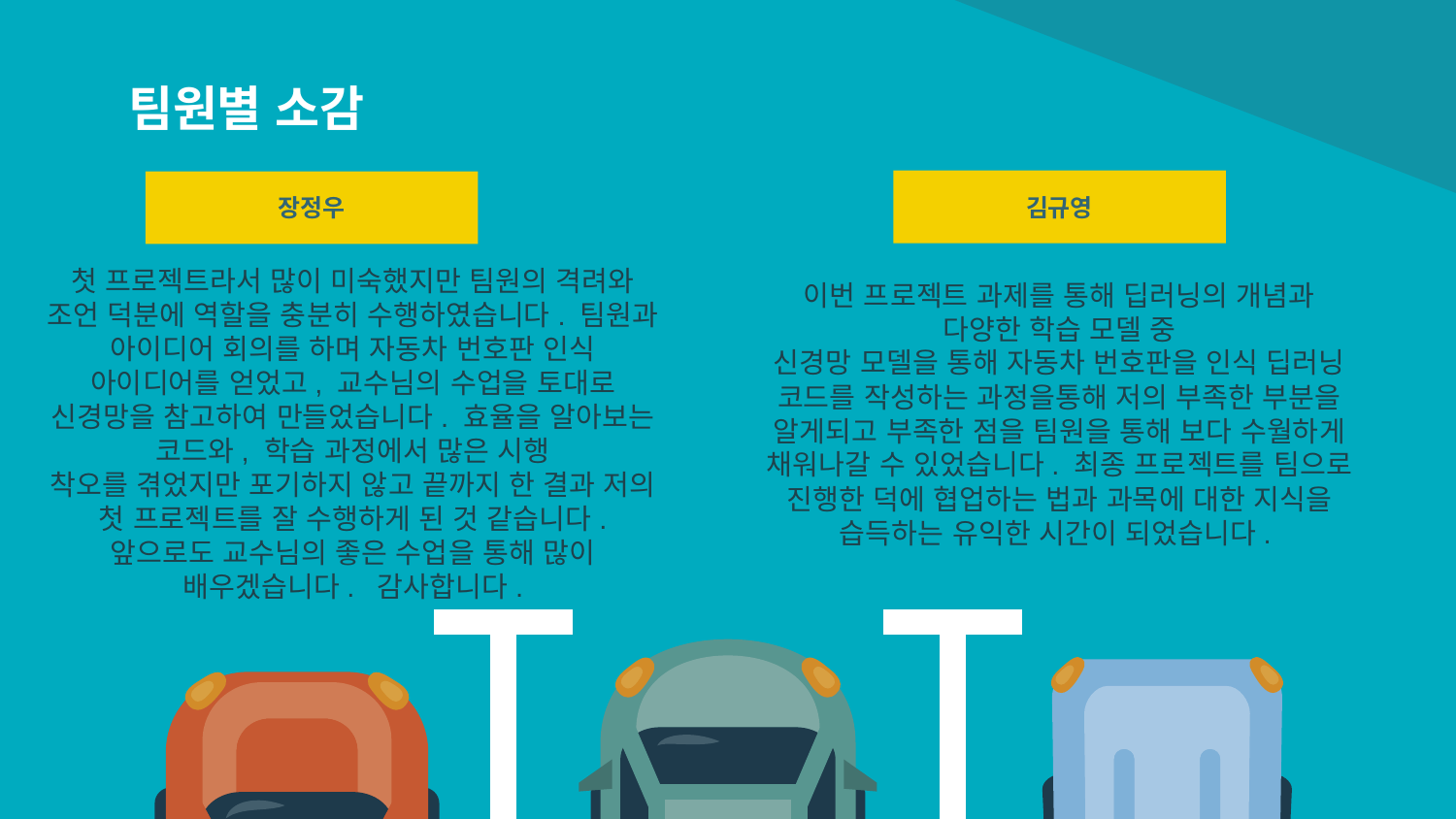

# 팀원별 소감
김규영
장정우

이번 프로젝트 과제를 통해 딥러닝의 개념과 다양한 학습 모델 중
신경망 모델을 통해 자동차 번호판을 인식 딥러닝 코드를 작성하는 과정을통해 저의 부족한 부분을 알게되고 부족한 점을 팀원을 통해 보다 수월하게 채워나갈 수 있었습니다. 최종 프로젝트를 팀으로 진행한 덕에 협업하는 법과 과목에 대한 지식을 습득하는 유익한 시간이 되었습니다.

첫 프로젝트라서 많이 미숙했지만 팀원의 격려와 조언 덕분에 역할을 충분히 수행하였습니다. 팀원과 아이디어 회의를 하며 자동차 번호판 인식 아이디어를 얻었고, 교수님의 수업을 토대로 신경망을 참고하여 만들었습니다. 효율을 알아보는 코드와, 학습 과정에서 많은 시행
착오를 겪었지만 포기하지 않고 끝까지 한 결과 저의 첫 프로젝트를 잘 수행하게 된 것 같습니다.
앞으로도 교수님의 좋은 수업을 통해 많이 배우겠습니다.  감사합니다.